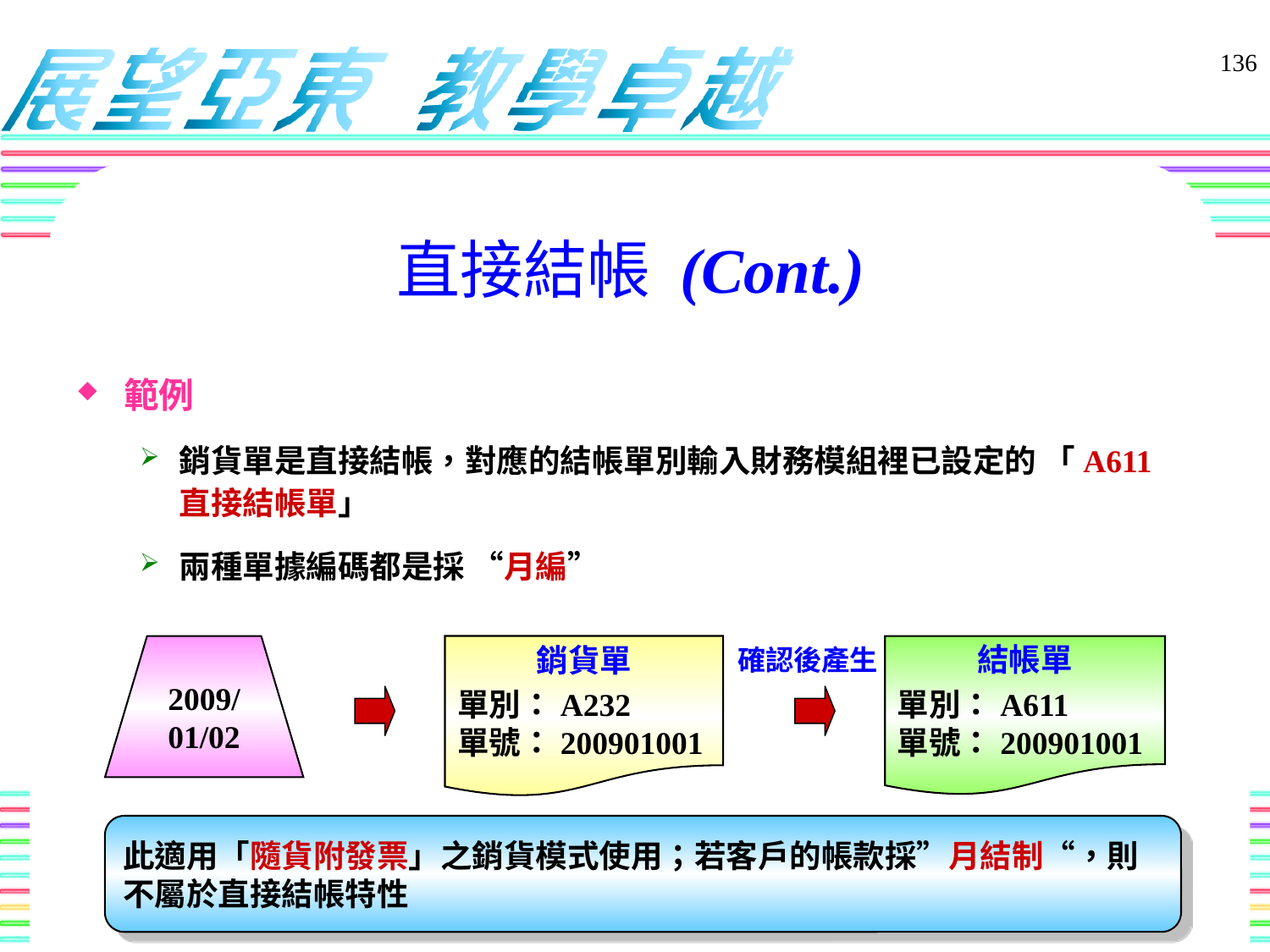

136
# 直接結帳 (Cont.)
範例
銷貨單是直接結帳，對應的結帳單別輸入財務模組裡已設定的 「A611 直接結帳單」
兩種單據編碼都是採 “月編”

2009/
01/02
銷貨單
單別：A232
單號：200901001
確認後產生
結帳單
單別：A611
單號：200901001

此適用「隨貨附發票」之銷貨模式使用；若客戶的帳款採”月結制“，則不屬於直接結帳特性